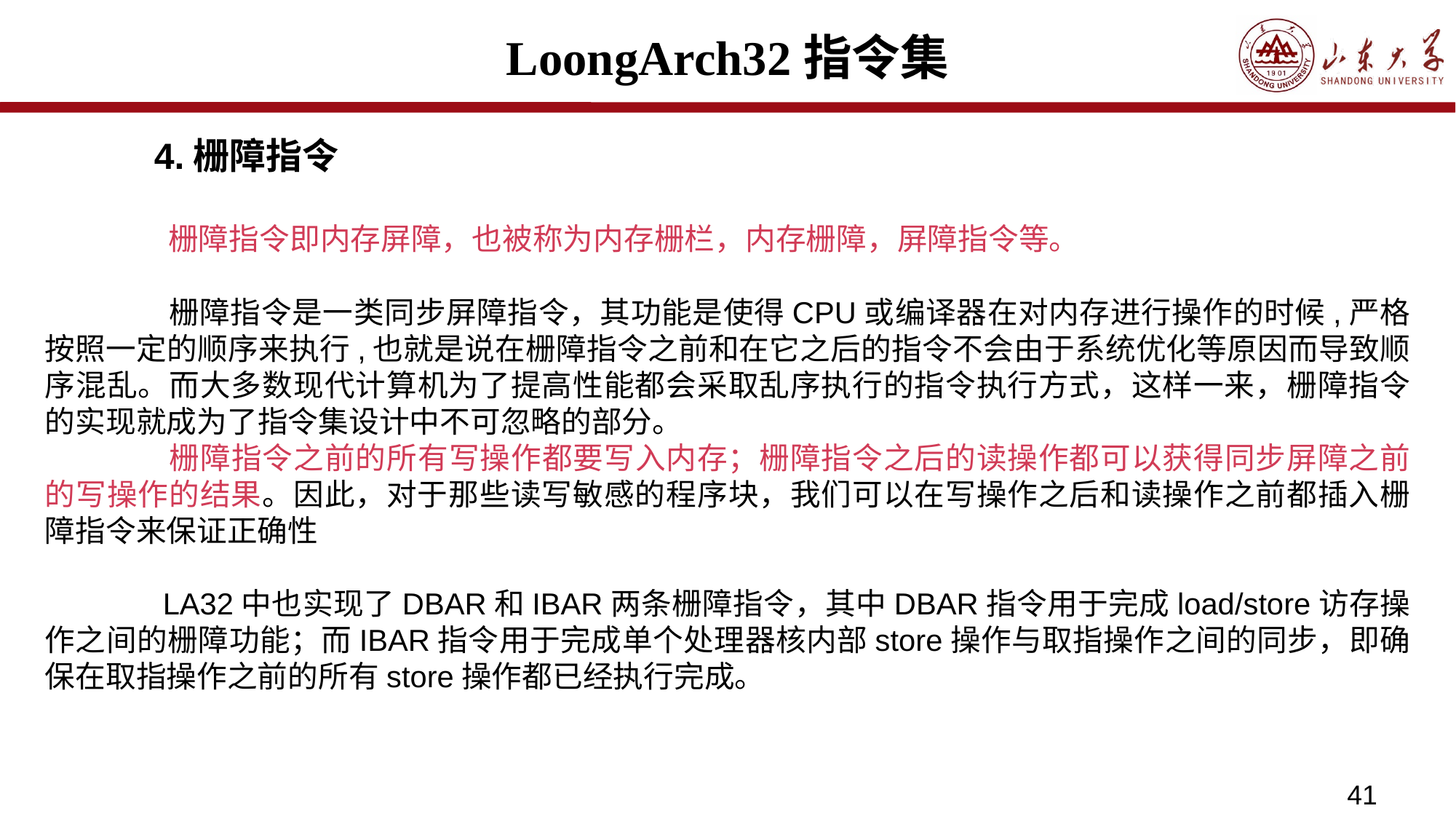

# LoongArch32指令集
	4.栅障指令

	 栅障指令即内存屏障，也被称为内存栅栏，内存栅障，屏障指令等。

	 栅障指令是一类同步屏障指令，其功能是使得CPU或编译器在对内存进行操作的时候,严格按照一定的顺序来执行,也就是说在栅障指令之前和在它之后的指令不会由于系统优化等原因而导致顺序混乱。而大多数现代计算机为了提高性能都会采取乱序执行的指令执行方式，这样一来，栅障指令的实现就成为了指令集设计中不可忽略的部分。
	 栅障指令之前的所有写操作都要写入内存；栅障指令之后的读操作都可以获得同步屏障之前的写操作的结果。因此，对于那些读写敏感的程序块，我们可以在写操作之后和读操作之前都插入栅障指令来保证正确性

	 LA32中也实现了DBAR和IBAR两条栅障指令，其中DBAR指令用于完成load/store访存操作之间的栅障功能；而IBAR指令用于完成单个处理器核内部store操作与取指操作之间的同步，即确保在取指操作之前的所有store操作都已经执行完成。
41